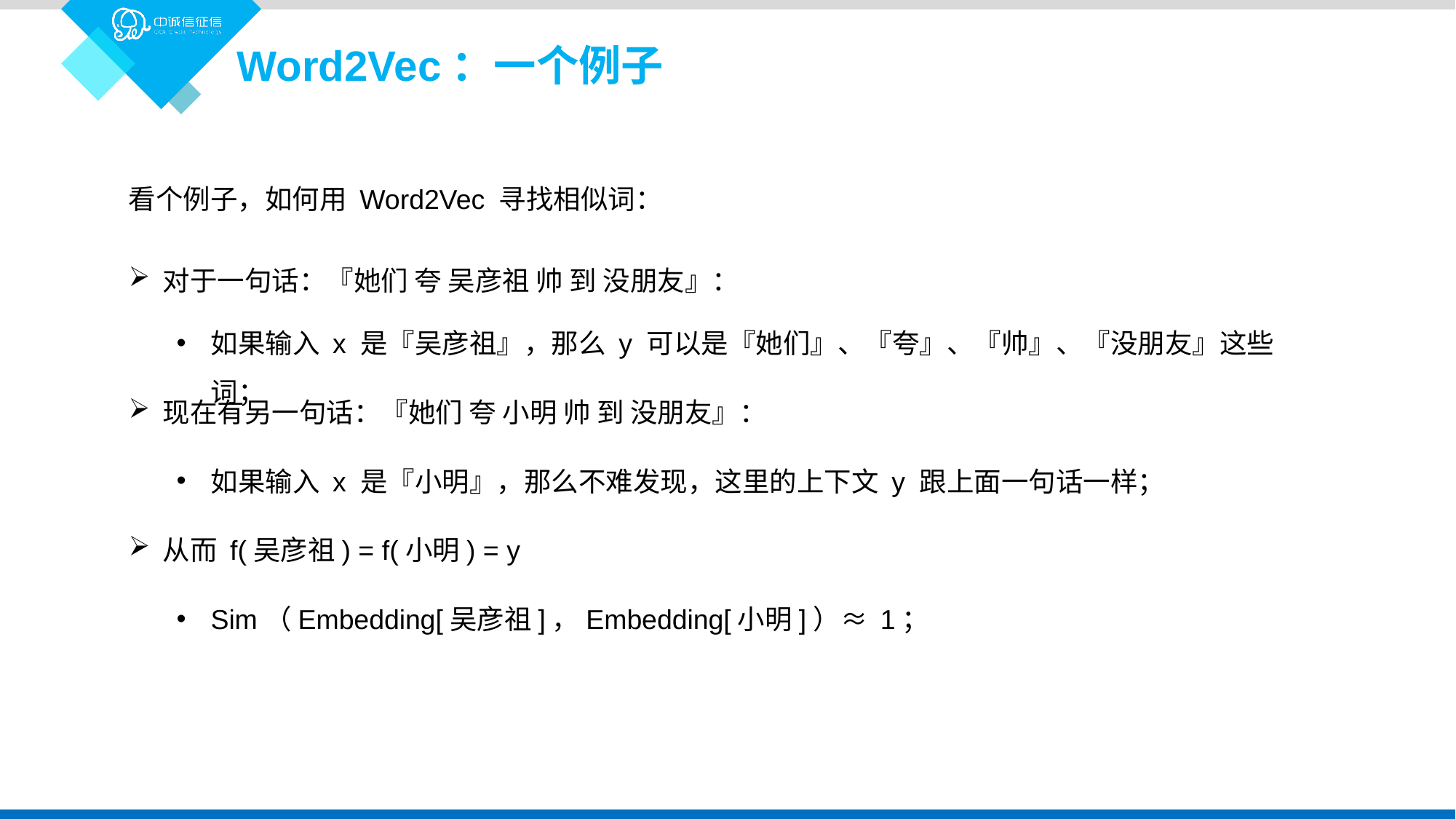

Word2Vec：一个例子
看个例子，如何用 Word2Vec 寻找相似词：
对于一句话：『她们 夸 吴彦祖 帅 到 没朋友』：
如果输入 x 是『吴彦祖』，那么 y 可以是『她们』、『夸』、『帅』、『没朋友』这些词；
现在有另一句话：『她们 夸 小明 帅 到 没朋友』：
如果输入 x 是『小明』，那么不难发现，这里的上下文 y 跟上面一句话一样；
从而 f(吴彦祖) = f(小明) = y
Sim（Embedding[吴彦祖]，Embedding[小明]）≈ 1；